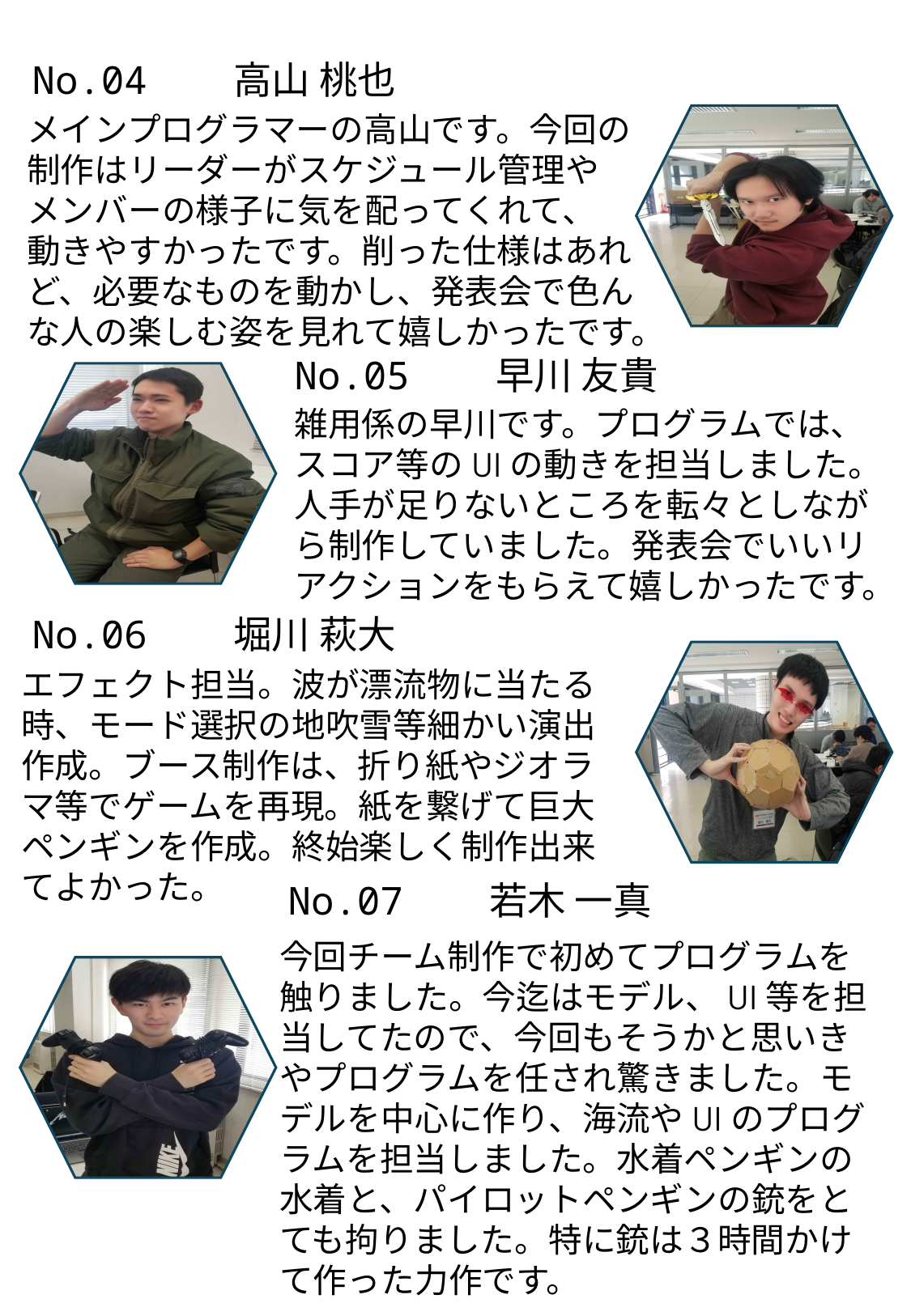

No.04　　高山 桃也
メインプログラマーの高山です。今回の制作はリーダーがスケジュール管理や
メンバーの様子に気を配ってくれて、
動きやすかったです。削った仕様はあれど、必要なものを動かし、発表会で色んな人の楽しむ姿を見れて嬉しかったです。

No.05　　早川 友貴

雑用係の早川です。プログラムでは、スコア等のUIの動きを担当しました。人手が足りないところを転々としながら制作していました。発表会でいいリアクションをもらえて嬉しかったです。
No.06　　堀川 萩大

エフェクト担当。波が漂流物に当たる時、モード選択の地吹雪等細かい演出作成。ブース制作は、折り紙やジオラマ等でゲームを再現。紙を繋げて巨大ペンギンを作成。終始楽しく制作出来てよかった。
No.07　　若木 一真
今回チーム制作で初めてプログラムを触りました。今迄はモデル、UI等を担当してたので、今回もそうかと思いきやプログラムを任され驚きました。モデルを中心に作り、海流やUIのプログラムを担当しました。水着ペンギンの水着と、パイロットペンギンの銃をとても拘りました。特に銃は３時間かけて作った力作です。